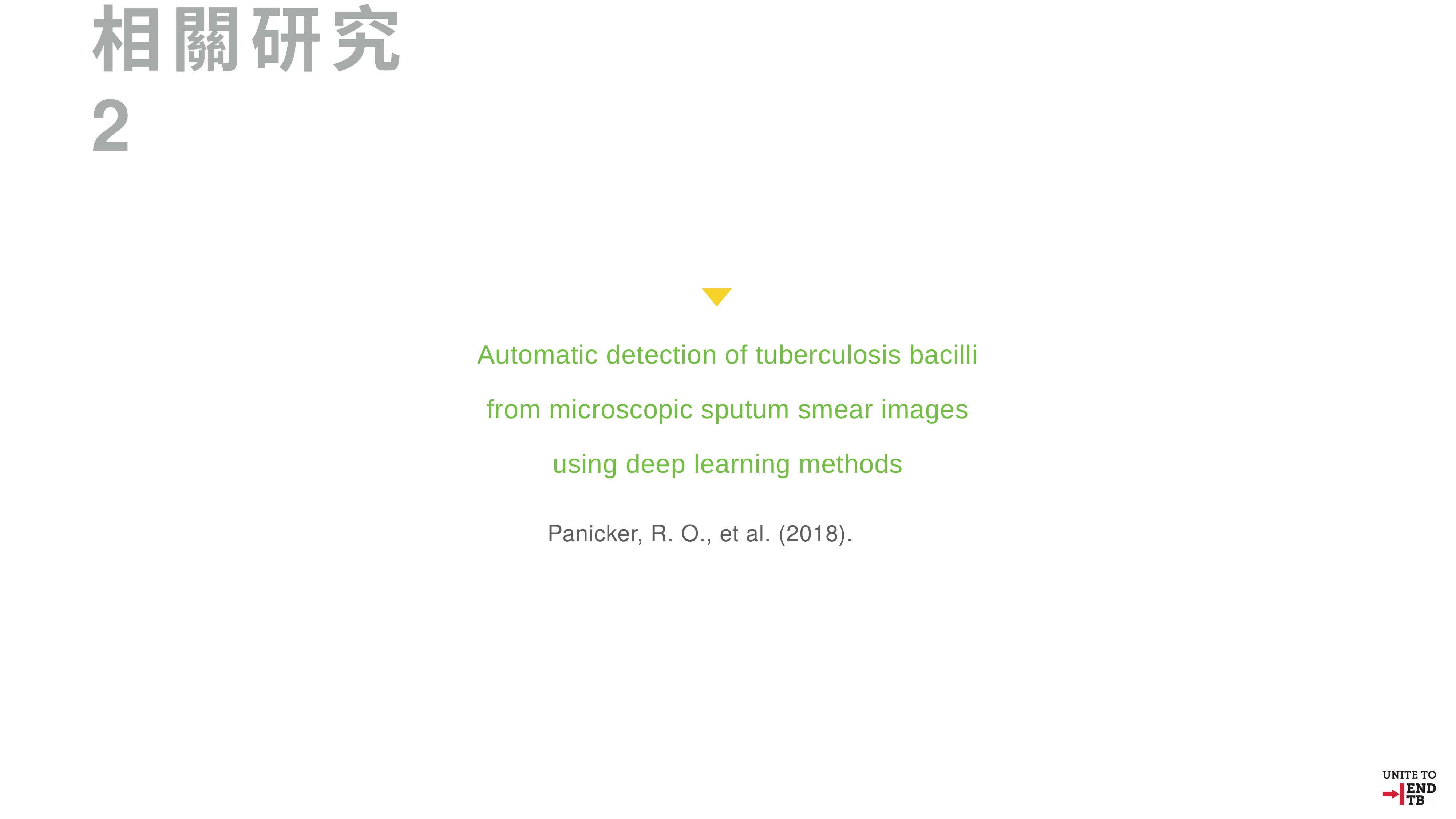

27
相關研究 2

Automatic detection of tuberculosis bacilli
from microscopic sputum smear images
using deep learning methods
Panicker, R. O., et al. (2018).